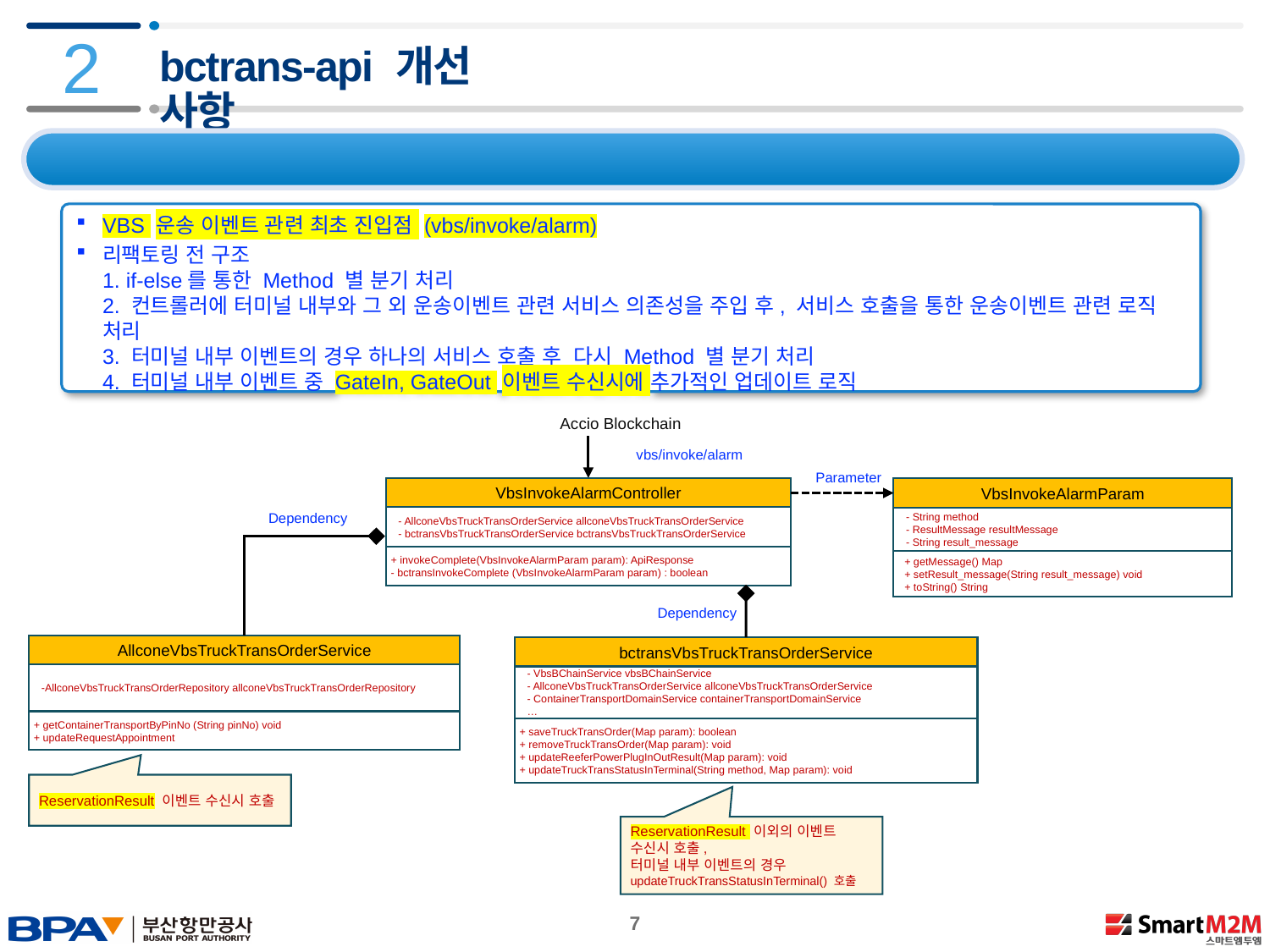

2
# bctrans-api 개선 사항
2.1 IttInvokeAlarmController
VBS 운송 이벤트 관련 최초 진입점 (vbs/invoke/alarm)
리팩토링 전 구조
1. if-else를 통한 Method 별 분기 처리
2. 컨트롤러에 터미널 내부와 그 외 운송이벤트 관련 서비스 의존성을 주입 후, 서비스 호출을 통한 운송이벤트 관련 로직 처리
3. 터미널 내부 이벤트의 경우 하나의 서비스 호출 후  다시 Method 별 분기 처리
4. 터미널 내부 이벤트 중 GateIn, GateOut 이벤트 수신시에 추가적인 업데이트 로직

Accio Blockchain
vbs/invoke/alarm
Parameter
VbsInvokeAlarmController
- AllconeVbsTruckTransOrderService allconeVbsTruckTransOrderService
- bctransVbsTruckTransOrderService bctransVbsTruckTransOrderService
+ invokeComplete(VbsInvokeAlarmParam param): ApiResponse
- bctransInvokeComplete (VbsInvokeAlarmParam param) : boolean
VbsInvokeAlarmParam
- String method
- ResultMessage resultMessage
- String result_message
  + getMessage() Map
  + setResult_message(String result_message) void
  + toString() String
Dependency
Dependency
AllconeVbsTruckTransOrderService
-AllconeVbsTruckTransOrderRepository allconeVbsTruckTransOrderRepository
+ getContainerTransportByPinNo (String pinNo) void
+ updateRequestAppointment
bctransVbsTruckTransOrderService
- VbsBChainService vbsBChainService
- AllconeVbsTruckTransOrderService allconeVbsTruckTransOrderService
- ContainerTransportDomainService containerTransportDomainService
…
+ saveTruckTransOrder(Map param): boolean
+ removeTruckTransOrder(Map param): void
+ updateReeferPowerPlugInOutResult(Map param): void
+ updateTruckTransStatusInTerminal(String method, Map param): void
ReservationResult 이벤트 수신시 호출
ReservationResult 이외의 이벤트 수신시 호출,
터미널 내부 이벤트의 경우 updateTruckTransStatusInTerminal() 호출
  7